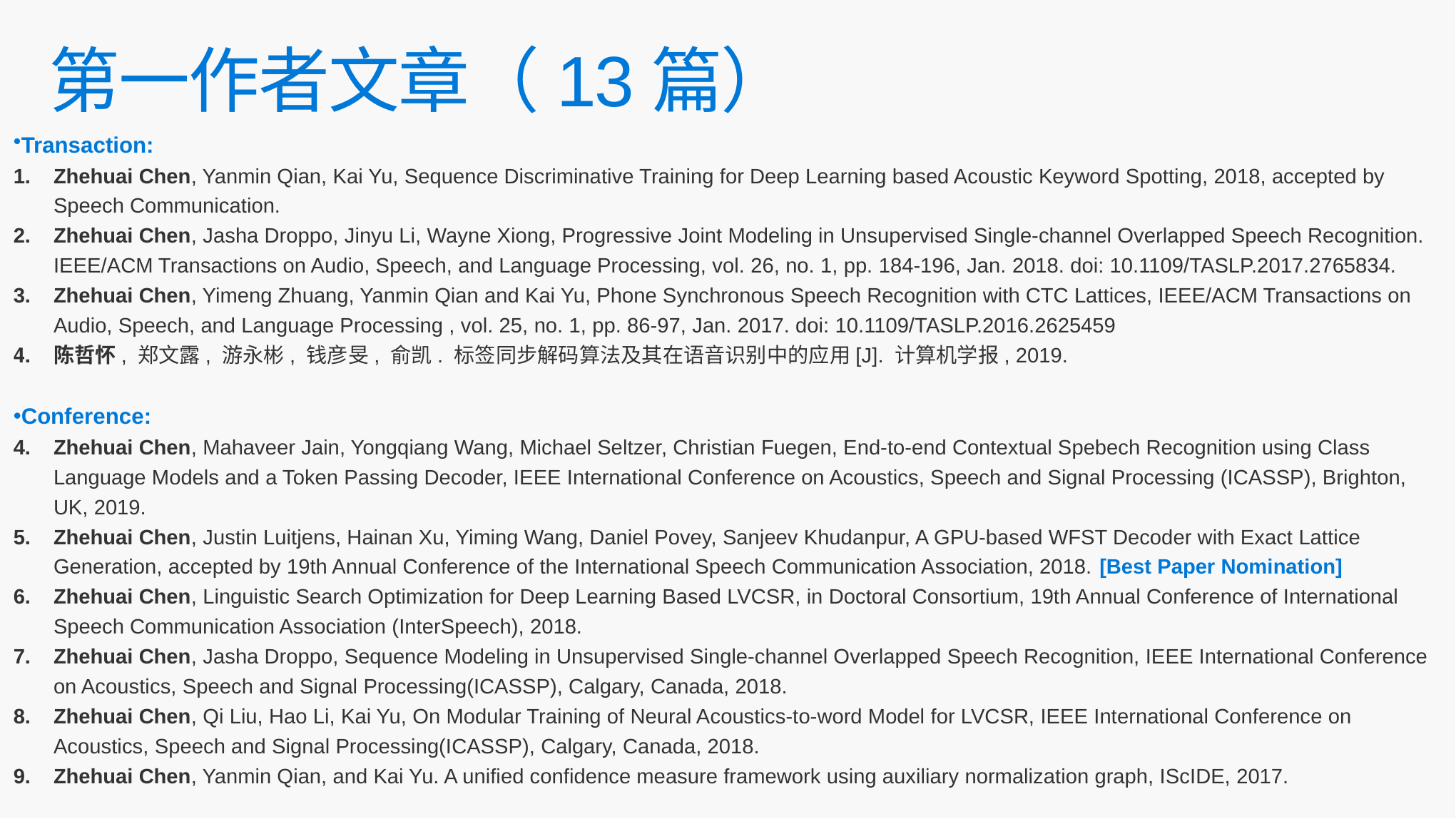

# 第一作者文章（13篇）
Transaction:
Zhehuai Chen, Yanmin Qian, Kai Yu, Sequence Discriminative Training for Deep Learning based Acoustic Keyword Spotting, 2018, accepted by Speech Communication.
Zhehuai Chen, Jasha Droppo, Jinyu Li, Wayne Xiong, Progressive Joint Modeling in Unsupervised Single-channel Overlapped Speech Recognition. IEEE/ACM Transactions on Audio, Speech, and Language Processing, vol. 26, no. 1, pp. 184-196, Jan. 2018. doi: 10.1109/TASLP.2017.2765834.
Zhehuai Chen, Yimeng Zhuang, Yanmin Qian and Kai Yu, Phone Synchronous Speech Recognition with CTC Lattices, IEEE/ACM Transactions on Audio, Speech, and Language Processing , vol. 25, no. 1, pp. 86-97, Jan. 2017. doi: 10.1109/TASLP.2016.2625459
陈哲怀, 郑文露, 游永彬, 钱彦旻, 俞凯. 标签同步解码算法及其在语音识别中的应用[J]. 计算机学报, 2019.

Conference:
Zhehuai Chen, Mahaveer Jain, Yongqiang Wang, Michael Seltzer, Christian Fuegen, End-to-end Contextual Spebech Recognition using Class Language Models and a Token Passing Decoder, IEEE International Conference on Acoustics, Speech and Signal Processing (ICASSP), Brighton, UK, 2019.
Zhehuai Chen, Justin Luitjens, Hainan Xu, Yiming Wang, Daniel Povey, Sanjeev Khudanpur, A GPU-based WFST Decoder with Exact Lattice Generation, accepted by 19th Annual Conference of the International Speech Communication Association, 2018. [Best Paper Nomination]
Zhehuai Chen, Linguistic Search Optimization for Deep Learning Based LVCSR, in Doctoral Consortium, 19th Annual Conference of International Speech Communication Association (InterSpeech), 2018.
Zhehuai Chen, Jasha Droppo, Sequence Modeling in Unsupervised Single-channel Overlapped Speech Recognition, IEEE International Conference on Acoustics, Speech and Signal Processing(ICASSP), Calgary, Canada, 2018.
Zhehuai Chen, Qi Liu, Hao Li, Kai Yu, On Modular Training of Neural Acoustics-to-word Model for LVCSR, IEEE International Conference on Acoustics, Speech and Signal Processing(ICASSP), Calgary, Canada, 2018.
Zhehuai Chen, Yanmin Qian, and Kai Yu. A unified confidence measure framework using auxiliary normalization graph, IScIDE, 2017.